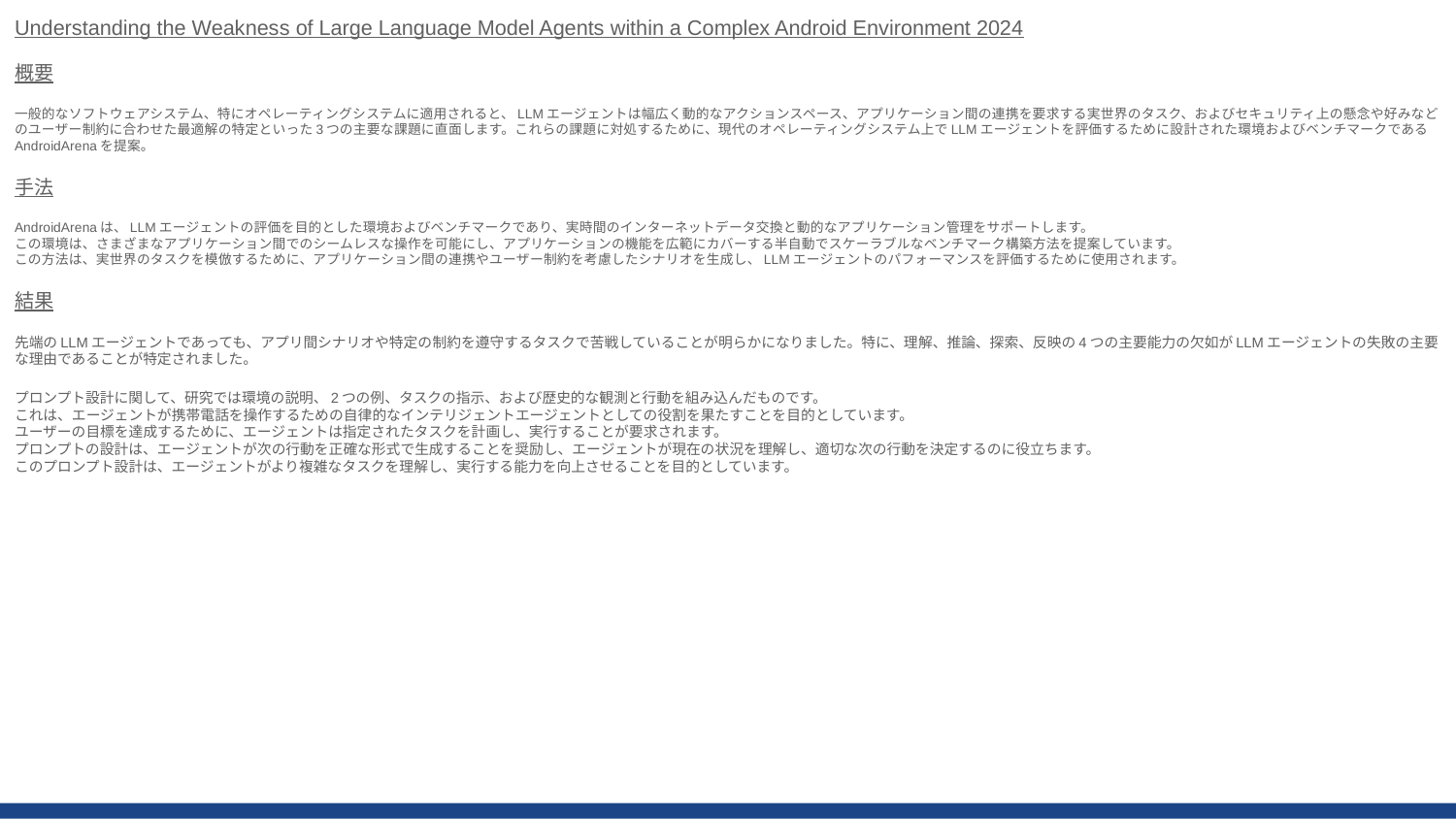

Understanding the Weakness of Large Language Model Agents within a Complex Android Environment 2024
概要
一般的なソフトウェアシステム、特にオペレーティングシステムに適用されると、LLMエージェントは幅広く動的なアクションスペース、アプリケーション間の連携を要求する実世界のタスク、およびセキュリティ上の懸念や好みなどのユーザー制約に合わせた最適解の特定といった3つの主要な課題に直面します。これらの課題に対処するために、現代のオペレーティングシステム上でLLMエージェントを評価するために設計された環境およびベンチマークであるAndroidArenaを提案。
手法
AndroidArenaは、LLMエージェントの評価を目的とした環境およびベンチマークであり、実時間のインターネットデータ交換と動的なアプリケーション管理をサポートします。
この環境は、さまざまなアプリケーション間でのシームレスな操作を可能にし、アプリケーションの機能を広範にカバーする半自動でスケーラブルなベンチマーク構築方法を提案しています。
この方法は、実世界のタスクを模倣するために、アプリケーション間の連携やユーザー制約を考慮したシナリオを生成し、LLMエージェントのパフォーマンスを評価するために使用されます。
結果
先端のLLMエージェントであっても、アプリ間シナリオや特定の制約を遵守するタスクで苦戦していることが明らかになりました。特に、理解、推論、探索、反映の4つの主要能力の欠如がLLMエージェントの失敗の主要な理由であることが特定されました。
プロンプト設計に関して、研究では環境の説明、2つの例、タスクの指示、および歴史的な観測と行動を組み込んだものです。
これは、エージェントが携帯電話を操作するための自律的なインテリジェントエージェントとしての役割を果たすことを目的としています。
ユーザーの目標を達成するために、エージェントは指定されたタスクを計画し、実行することが要求されます。
プロンプトの設計は、エージェントが次の行動を正確な形式で生成することを奨励し、エージェントが現在の状況を理解し、適切な次の行動を決定するのに役立ちます。
このプロンプト設計は、エージェントがより複雑なタスクを理解し、実行する能力を向上させることを目的としています。